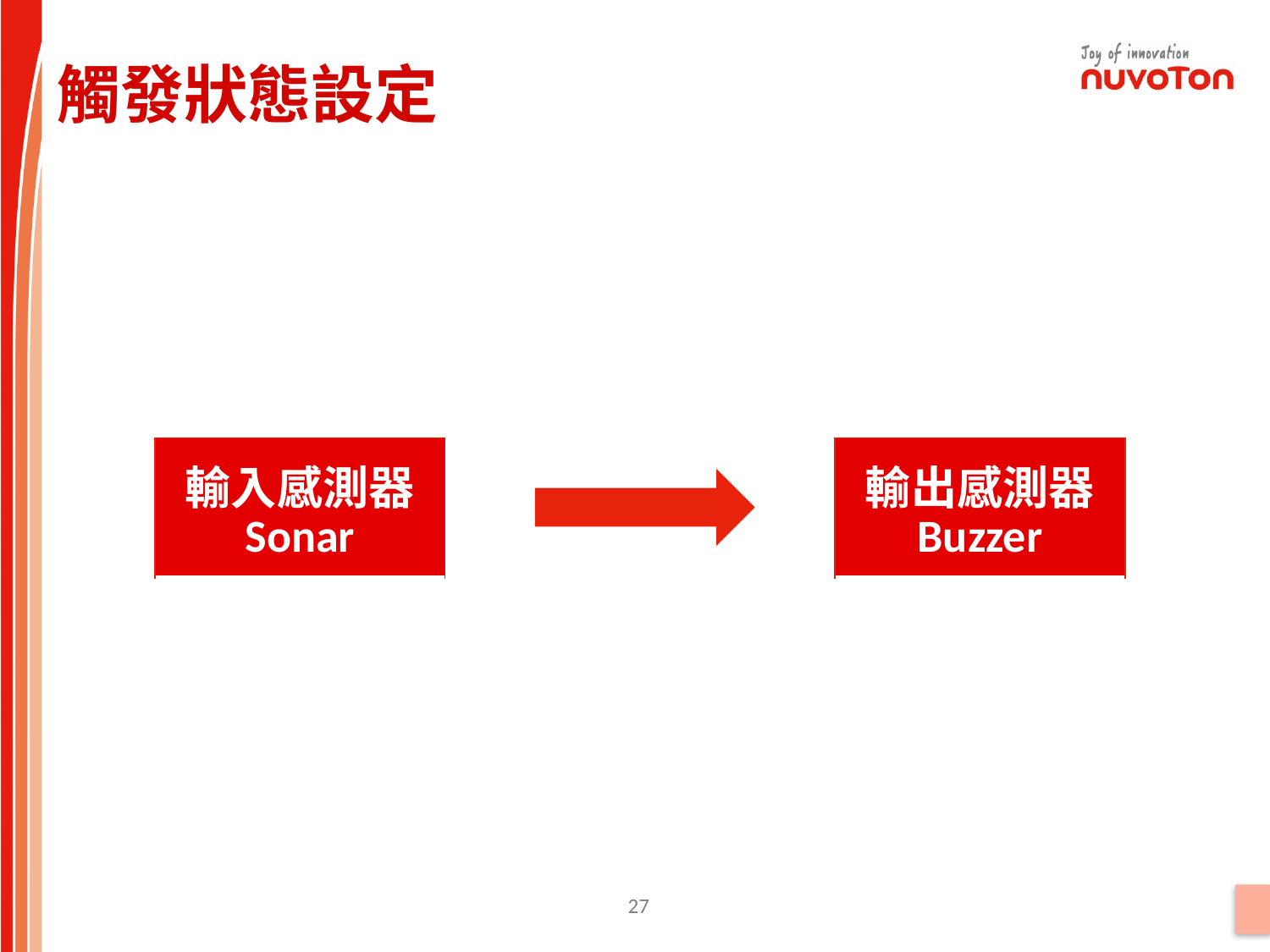

觸發狀態設定

| 輸入感測器 Sonar |
| --- |
| 輸出感測器 Buzzer |
| --- |

27